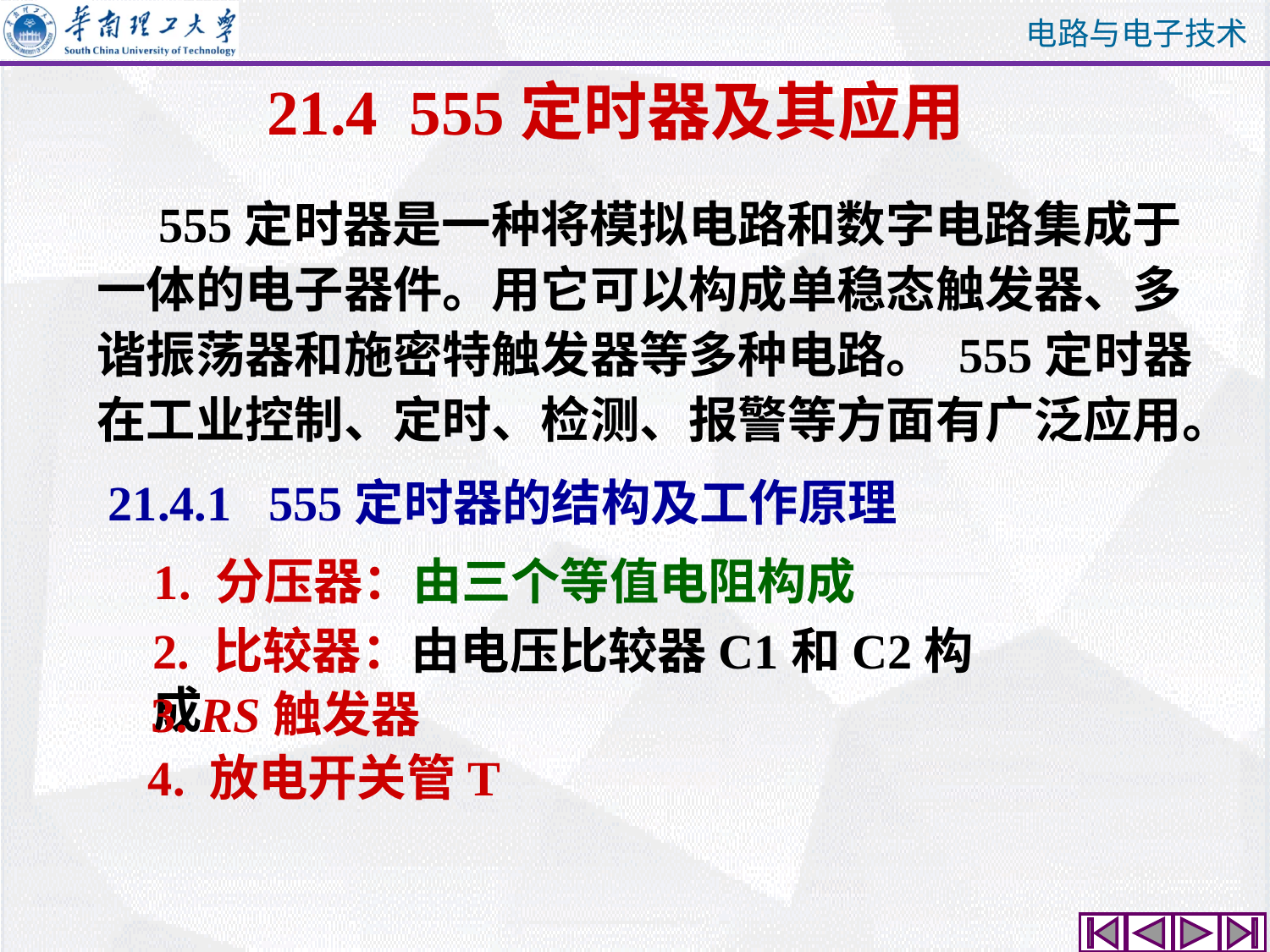

# 21.4  555定时器及其应用
     555定时器是一种将模拟电路和数字电路集成于一体的电子器件。用它可以构成单稳态触发器、多谐振荡器和施密特触发器等多种电路。 555定时器在工业控制、定时、检测、报警等方面有广泛应用。
21.4.1   555定时器的结构及工作原理
1. 分压器：由三个等值电阻构成
2. 比较器：由电压比较器C1和C2构成
3. RS触发器
4. 放电开关管T